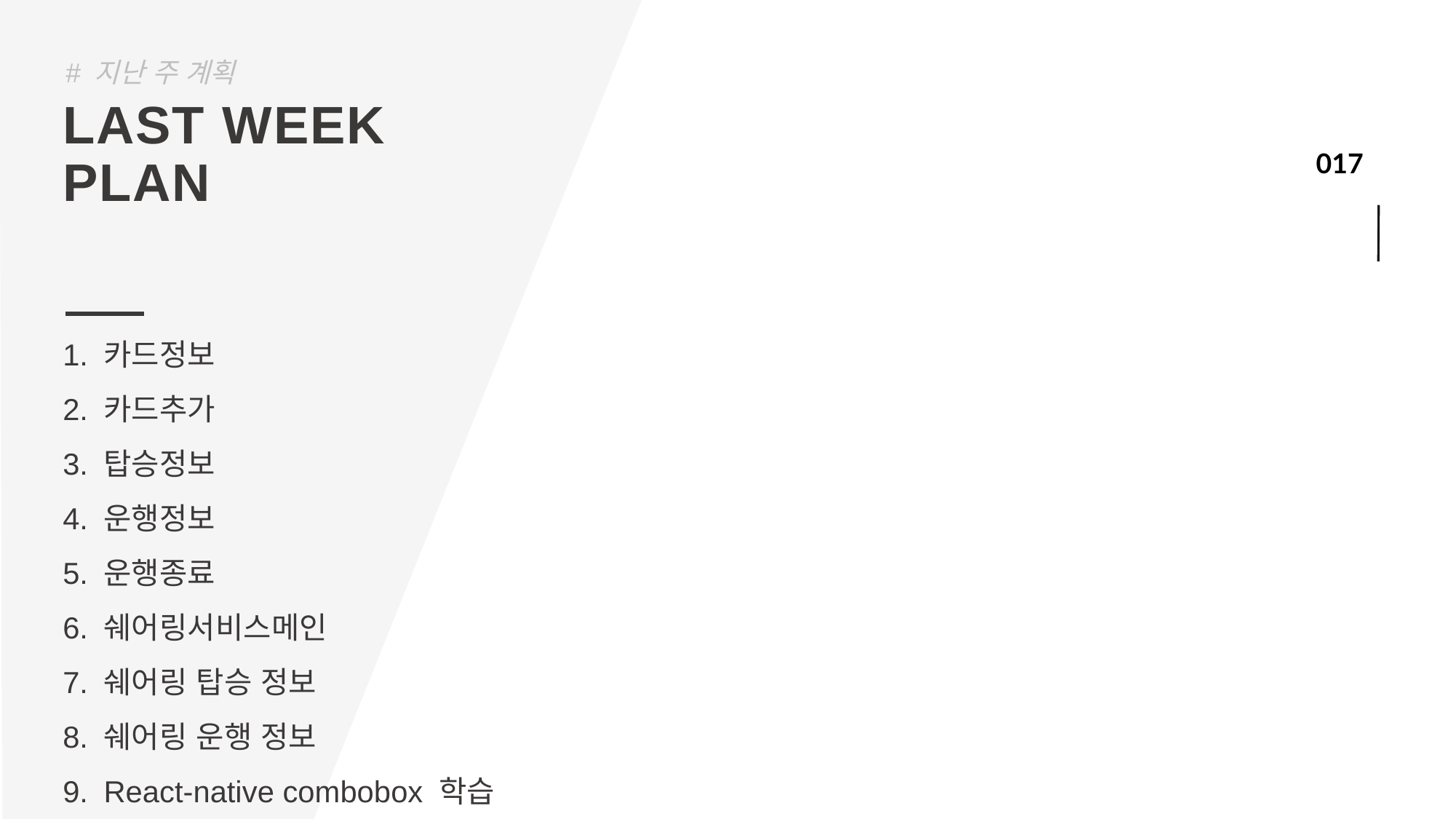

# 지난 주 계획
LAST WEEK
PLAN
카드정보
카드추가
탑승정보
운행정보
운행종료
쉐어링서비스메인
쉐어링 탑승 정보
쉐어링 운행 정보
React-native combobox 학습